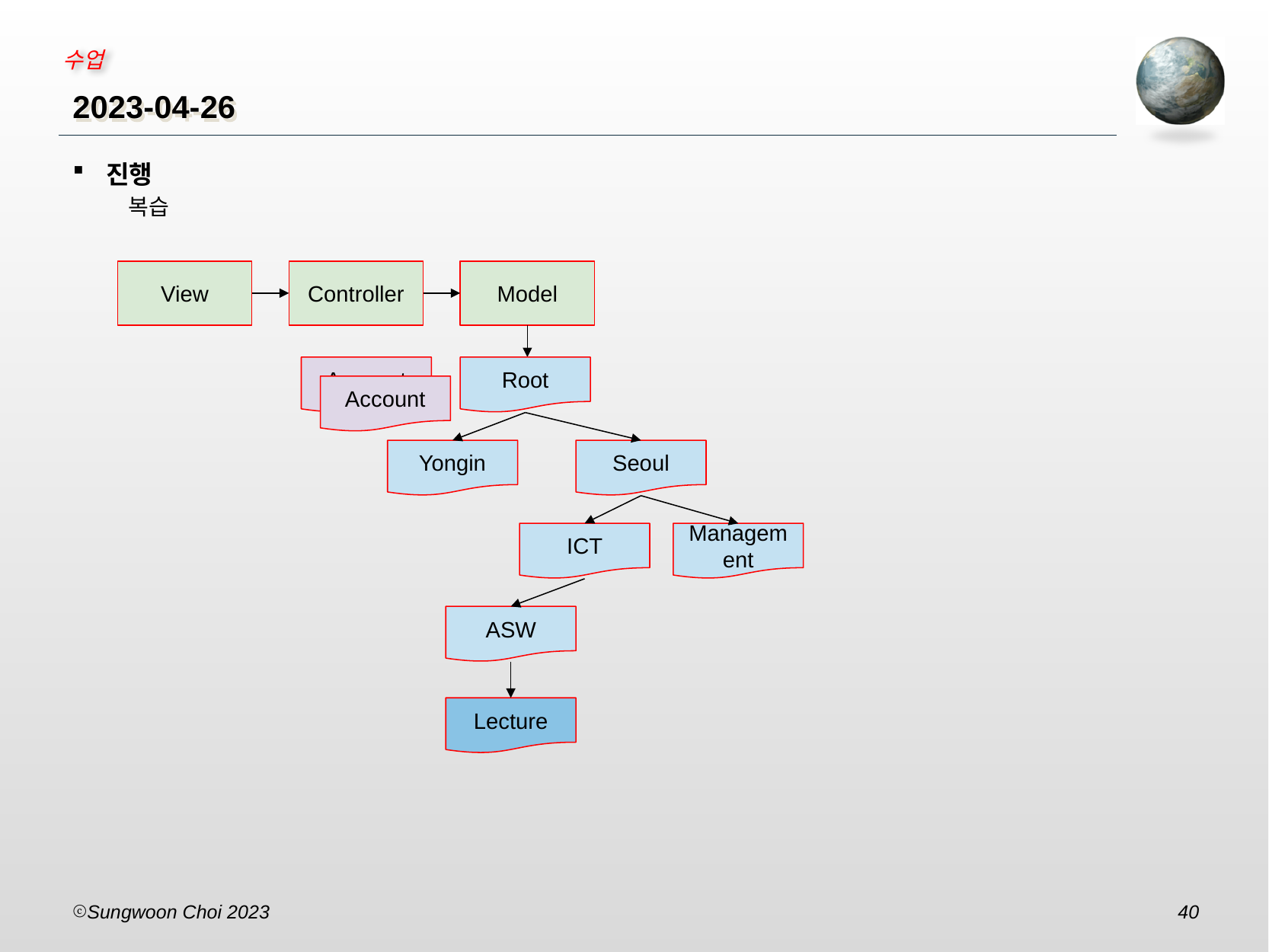

# 2023-04-26

진행
복습
Model
View
Controller
Root
Seoul
Yongin
Management
ICT
ASW
Lecture
Account
Account
Sungwoon Choi 2023
40